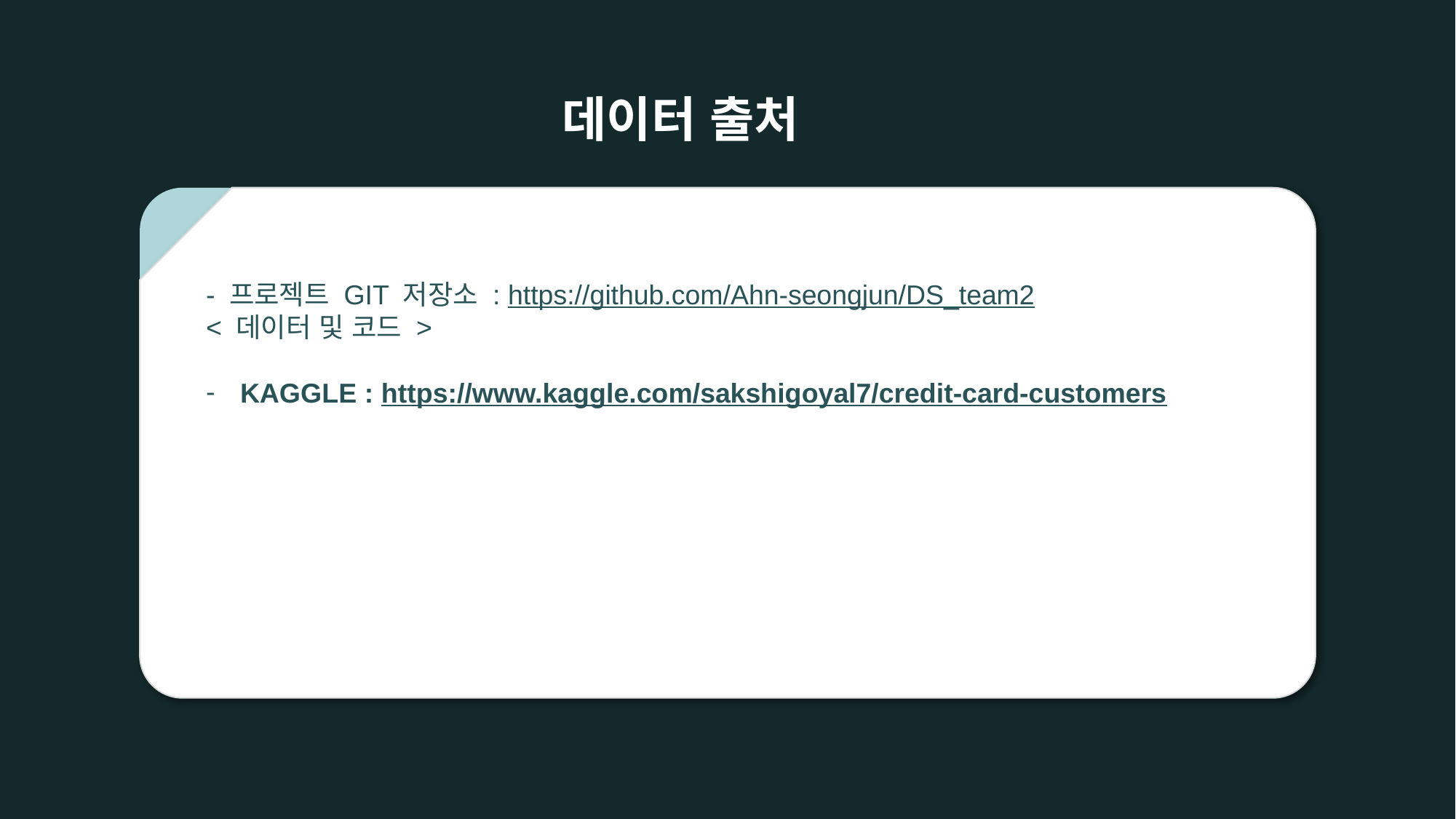

데이터 출처

- 프로젝트 GIT 저장소 : https://github.com/Ahn-seongjun/DS_team2
< 데이터 및 코드 >

KAGGLE : https://www.kaggle.com/sakshigoyal7/credit-card-customers